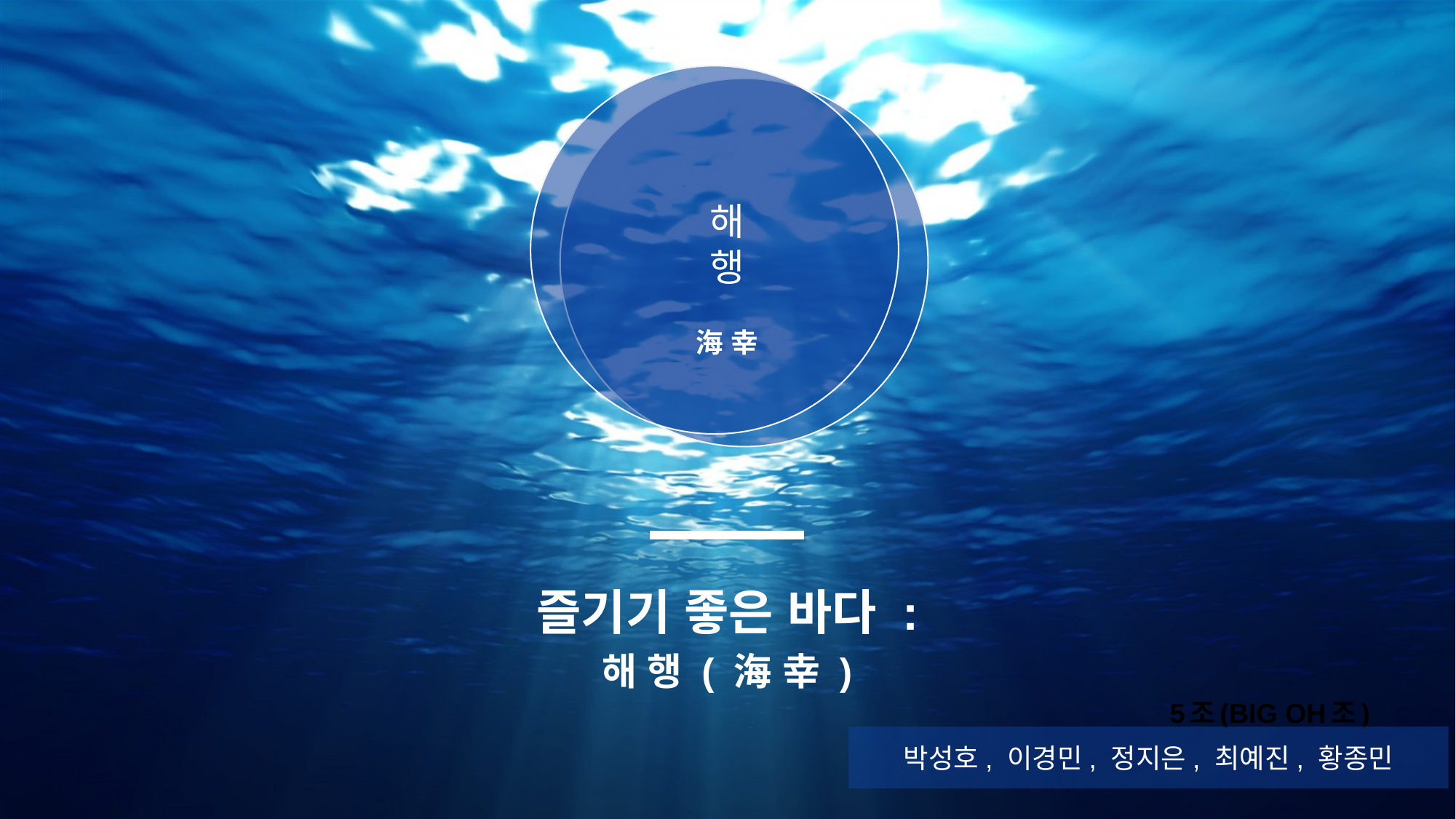

해
행
海 幸
즐기기 좋은 바다 :
해 행 ( 海 幸 )
5조(BIG OH조)
박성호, 이경민, 정지은, 최예진, 황종민